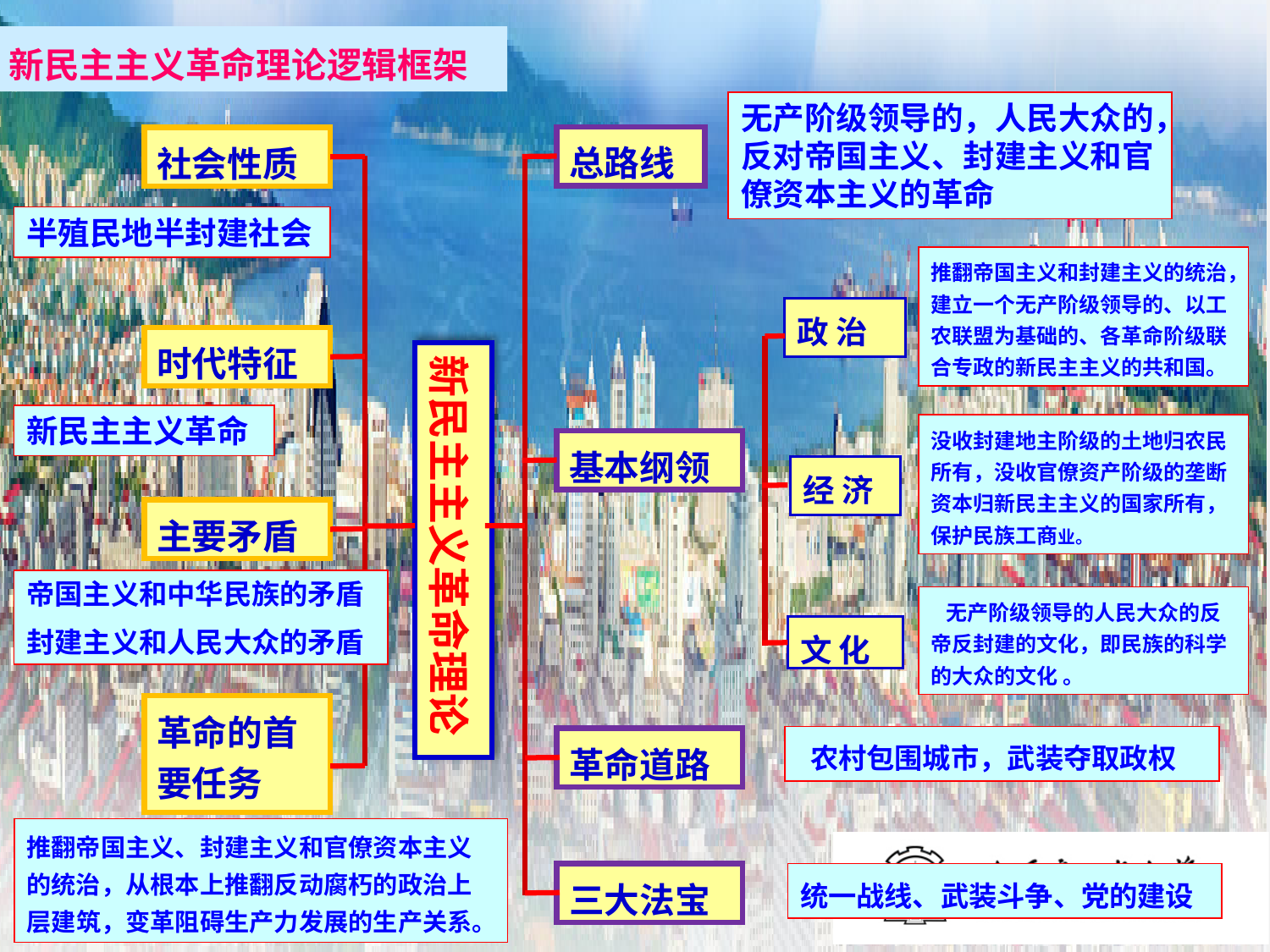

新民主主义革命理论逻辑框架
无产阶级领导的，人民大众的，反对帝国主义、封建主义和官僚资本主义的革命
总路线
社会性质
半殖民地半封建社会
推翻帝国主义和封建主义的统治，建立一个无产阶级领导的、以工农联盟为基础的、各革命阶级联合专政的新民主主义的共和国。
政 治
时代特征
新民主主义革命理论
新民主主义革命
没收封建地主阶级的土地归农民所有，没收官僚资产阶级的垄断资本归新民主主义的国家所有，保护民族工商业。
基本纲领
经 济
主要矛盾
帝国主义和中华民族的矛盾
封建主义和人民大众的矛盾
  无产阶级领导的人民大众的反帝反封建的文化，即民族的科学的大众的文化 。
文 化
革命的首要任务
 农村包围城市，武装夺取政权
革命道路
推翻帝国主义、封建主义和官僚资本主义的统治，从根本上推翻反动腐朽的政治上层建筑，变革阻碍生产力发展的生产关系。
三大法宝
统一战线、武装斗争、党的建设